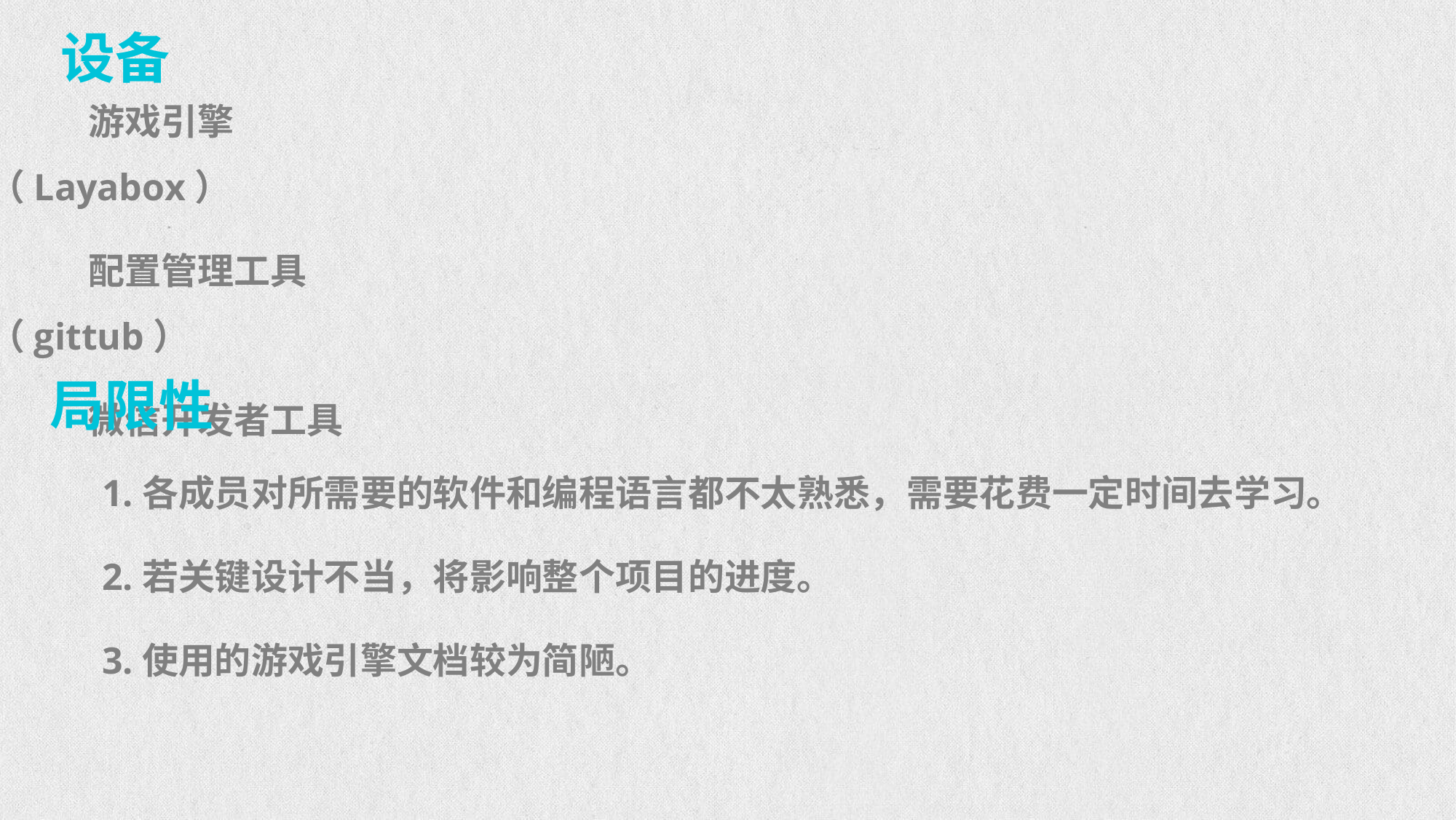

设备
游戏引擎（Layabox）
配置管理工具（gittub）
微信开发者工具
局限性
1.各成员对所需要的软件和编程语言都不太熟悉，需要花费一定时间去学习。
2.若关键设计不当，将影响整个项目的进度。
3.使用的游戏引擎文档较为简陋。